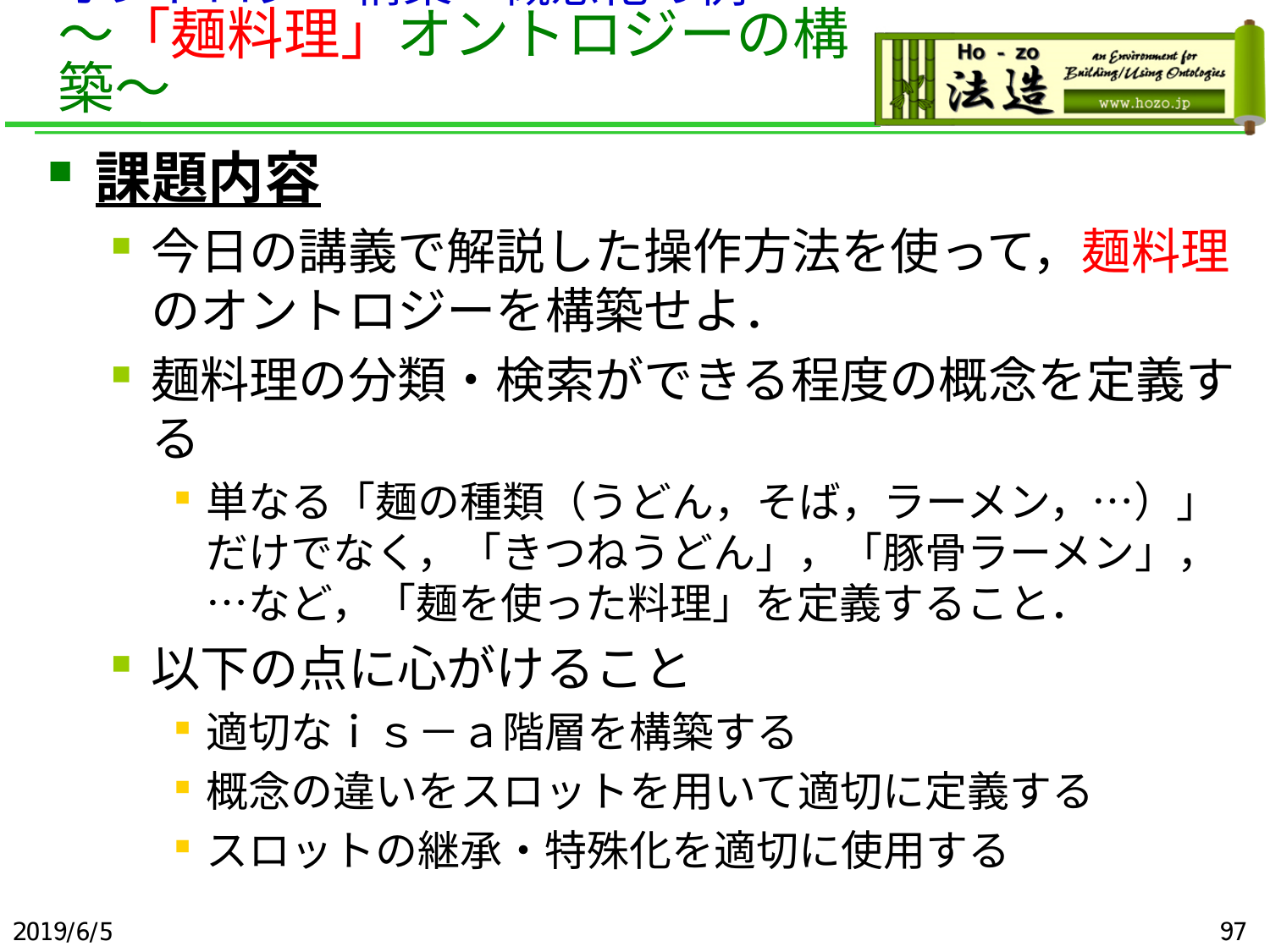

# オントロジー構築・概念化の例 ～「麺料理」オントロジーの構築～
課題内容
今日の講義で解説した操作方法を使って，麺料理のオントロジーを構築せよ．
麺料理の分類・検索ができる程度の概念を定義する
単なる「麺の種類（うどん，そば，ラーメン，…）」だけでなく，「きつねうどん」，「豚骨ラーメン」，…など，「麺を使った料理」を定義すること．
以下の点に心がけること
適切なｉｓ－ａ階層を構築する
概念の違いをスロットを用いて適切に定義する
スロットの継承・特殊化を適切に使用する
2019/6/5
97